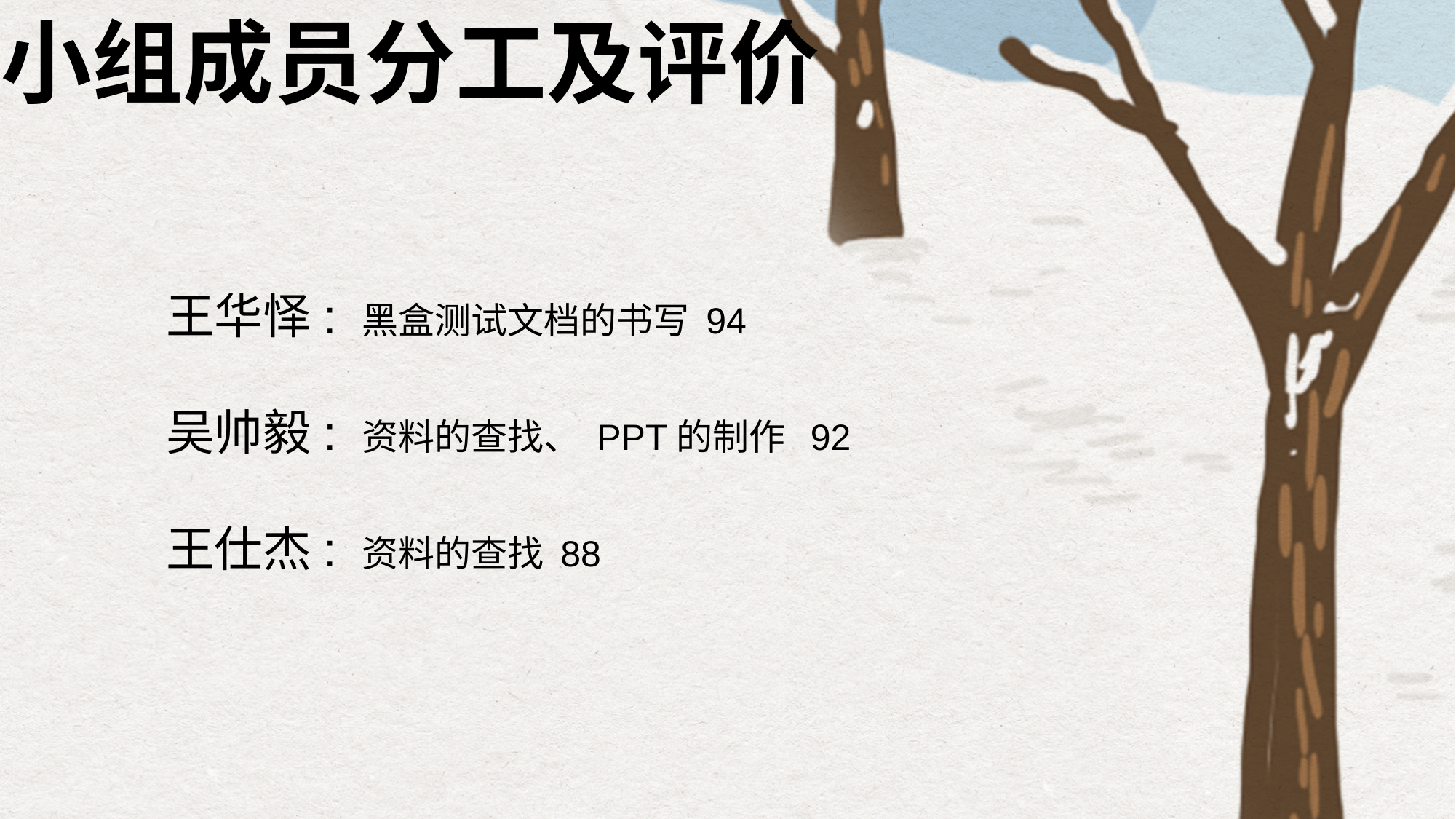

小组成员分工及评价
王华怿: 黑盒测试文档的书写 94

吴帅毅: 资料的查找、 PPT的制作  92

王仕杰: 资料的查找 88